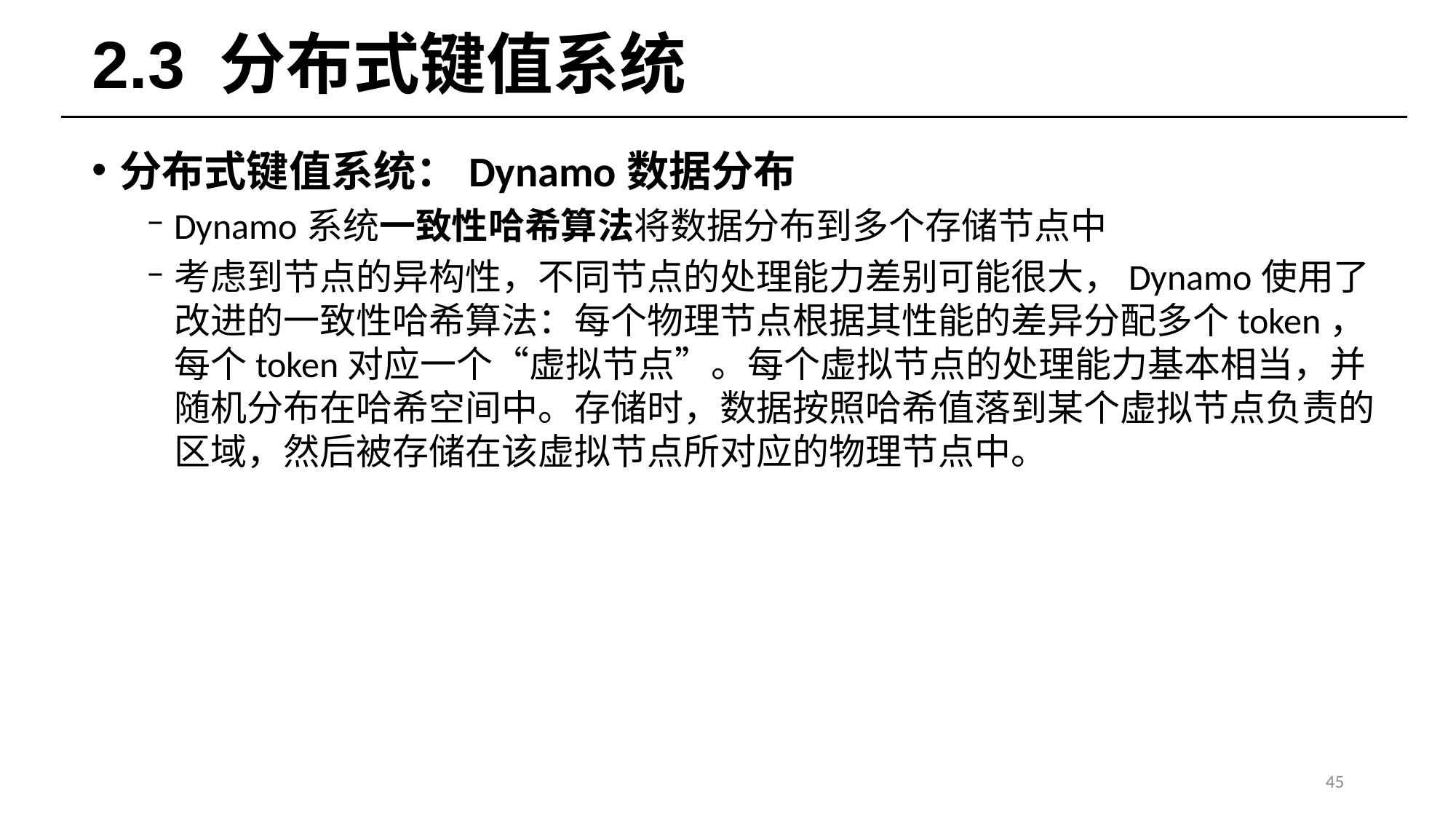

# 2.3 分布式键值系统
分布式键值系统：Dynamo数据分布
Dynamo系统一致性哈希算法将数据分布到多个存储节点中
考虑到节点的异构性，不同节点的处理能力差别可能很大，Dynamo使用了改进的一致性哈希算法：每个物理节点根据其性能的差异分配多个token，每个token对应一个“虚拟节点”。每个虚拟节点的处理能力基本相当，并随机分布在哈希空间中。存储时，数据按照哈希值落到某个虚拟节点负责的区域，然后被存储在该虚拟节点所对应的物理节点中。

45